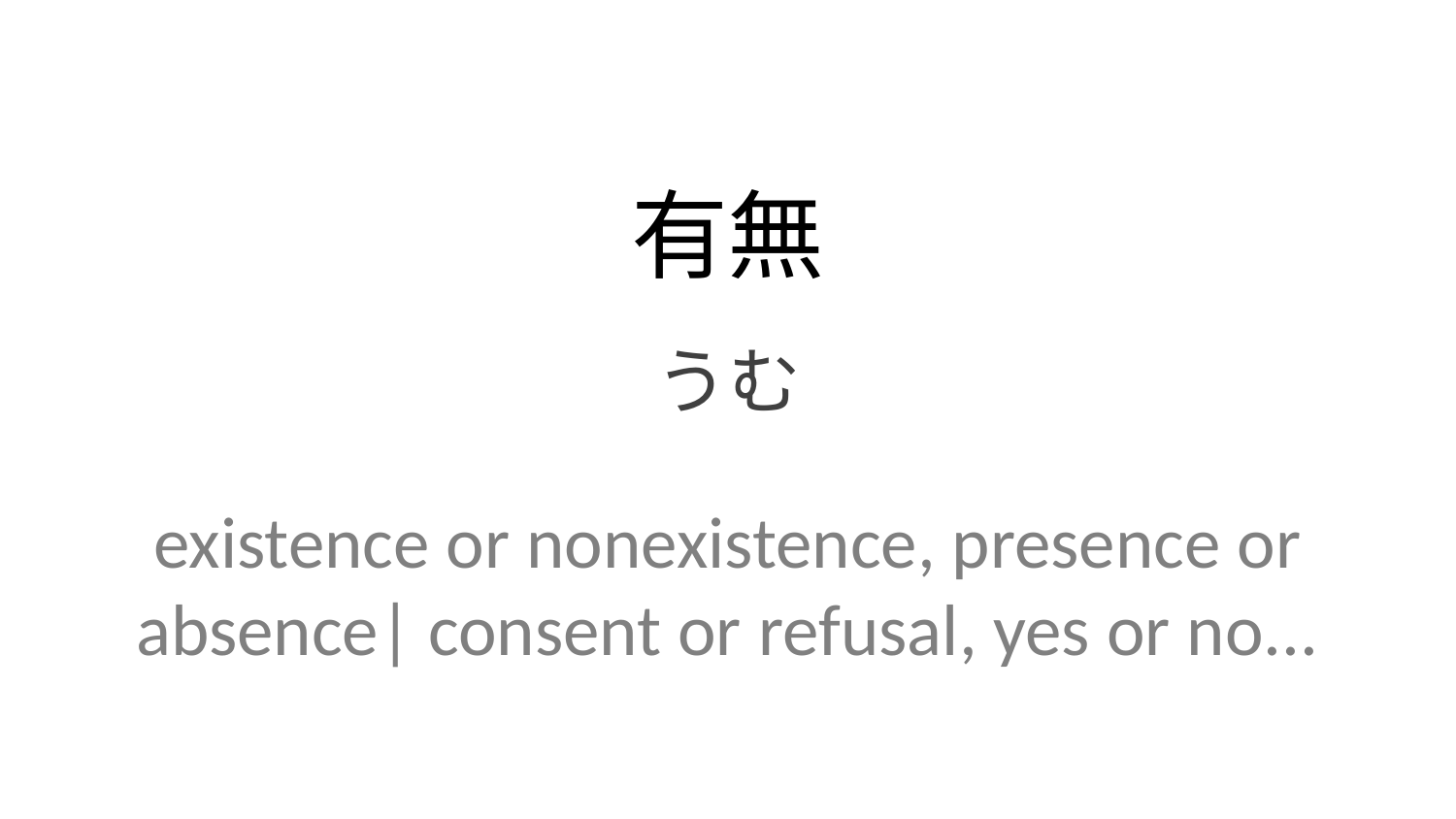

有無

うむ
existence or nonexistence, presence or absence| consent or refusal, yes or no...